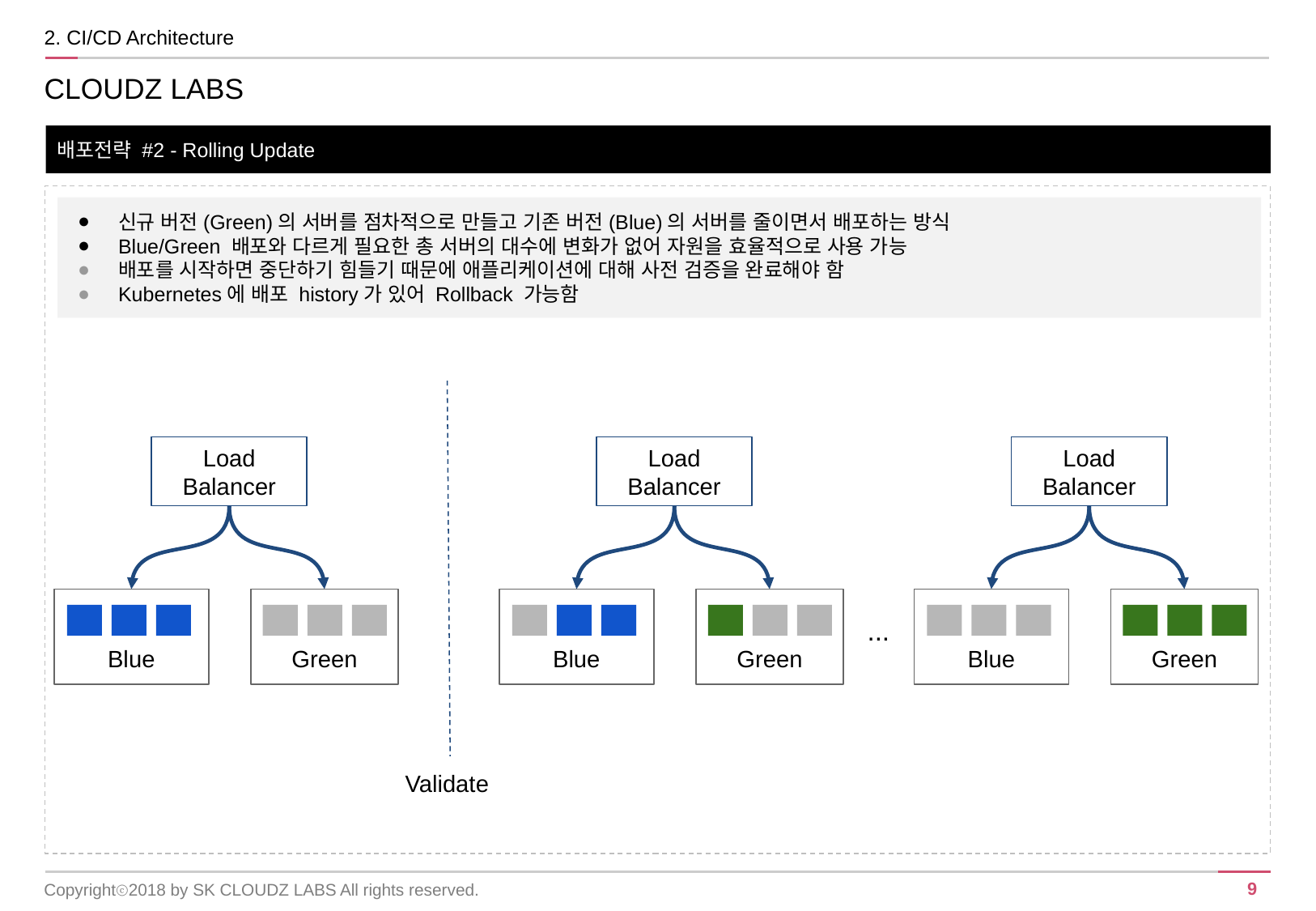

2. CI/CD Architecture
CLOUDZ LABS
배포전략 #2 - Rolling Update
신규 버전(Green)의 서버를 점차적으로 만들고 기존 버전(Blue)의 서버를 줄이면서 배포하는 방식
Blue/Green 배포와 다르게 필요한 총 서버의 대수에 변화가 없어 자원을 효율적으로 사용 가능
배포를 시작하면 중단하기 힘들기 때문에 애플리케이션에 대해 사전 검증을 완료해야 함
Kubernetes에 배포 history가 있어 Rollback 가능함
Load Balancer
Load Balancer
Load Balancer
Blue
Green
Blue
Green
Blue
Green
...

Validate
Copyrightⓒ2018 by SK CLOUDZ LABS All rights reserved.